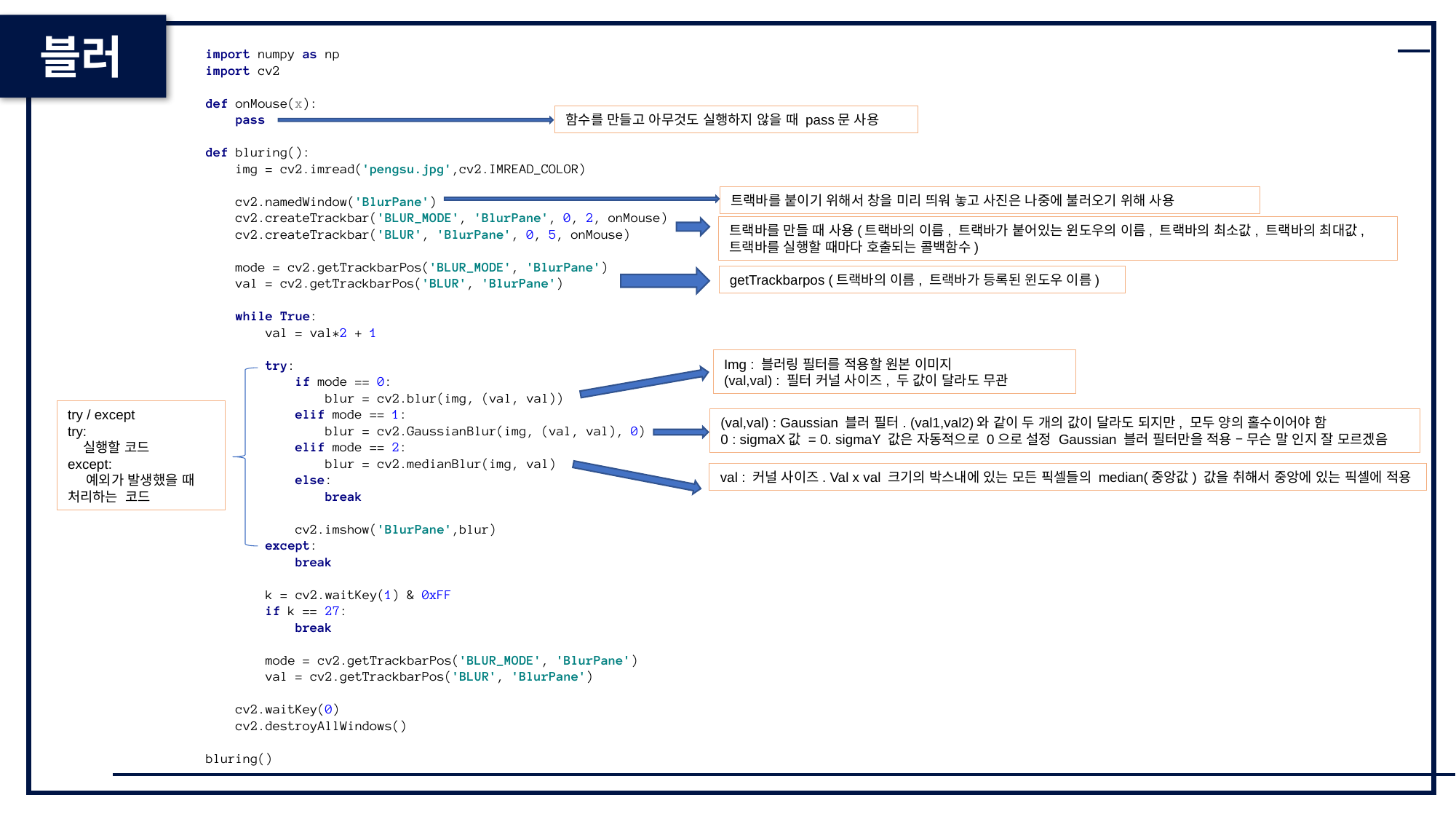

블러
import numpy as np
import cv2
def onMouse(x):
    pass
def bluring():
    img = cv2.imread('pengsu.jpg',cv2.IMREAD_COLOR)
    cv2.namedWindow('BlurPane')
    cv2.createTrackbar('BLUR_MODE', 'BlurPane', 0, 2, onMouse)
    cv2.createTrackbar('BLUR', 'BlurPane', 0, 5, onMouse)
    mode = cv2.getTrackbarPos('BLUR_MODE', 'BlurPane')
    val = cv2.getTrackbarPos('BLUR', 'BlurPane')
    while True:
        val = val*2 + 1
        try:
            if mode == 0:
                blur = cv2.blur(img, (val, val))
            elif mode == 1:
                blur = cv2.GaussianBlur(img, (val, val), 0)
            elif mode == 2:
                blur = cv2.medianBlur(img, val)
            else:
                break
            cv2.imshow('BlurPane',blur)
        except:
            break
        k = cv2.waitKey(1) & 0xFF
        if k == 27:
            break
        mode = cv2.getTrackbarPos('BLUR_MODE', 'BlurPane')
        val = cv2.getTrackbarPos('BLUR', 'BlurPane')
    cv2.waitKey(0)
    cv2.destroyAllWindows()
bluring()
함수를 만들고 아무것도 실행하지 않을 때 pass문 사용

트랙바를 붙이기 위해서 창을 미리 띄워 놓고 사진은 나중에 불러오기 위해 사용

트랙바를 만들 때 사용(트랙바의 이름, 트랙바가 붙어있는 윈도우의 이름, 트랙바의 최소값, 트랙바의 최대값, 트랙바를 실행할 때마다 호출되는 콜백함수)

getTrackbarpos (트랙바의 이름, 트랙바가 등록된 윈도우 이름)

Img : 블러링 필터를 적용할 원본 이미지
(val,val) : 필터 커널 사이즈, 두 값이 달라도 무관

try / except
try:
    실행할 코드
except:
    예외가 발생했을 때   처리하는  코드
(val,val) : Gaussian 블러 필터. (val1,val2)와 같이 두 개의 값이 달라도 되지만, 모두 양의 홀수이어야 함
0 : sigmaX값 = 0. sigmaY 값은 자동적으로 0으로 설정 Gaussian 블러 필터만을 적용 – 무슨 말 인지 잘 모르겠음

val : 커널 사이즈. Val x val 크기의 박스내에 있는 모든 픽셀들의 median(중앙값) 값을 취해서 중앙에 있는 픽셀에 적용